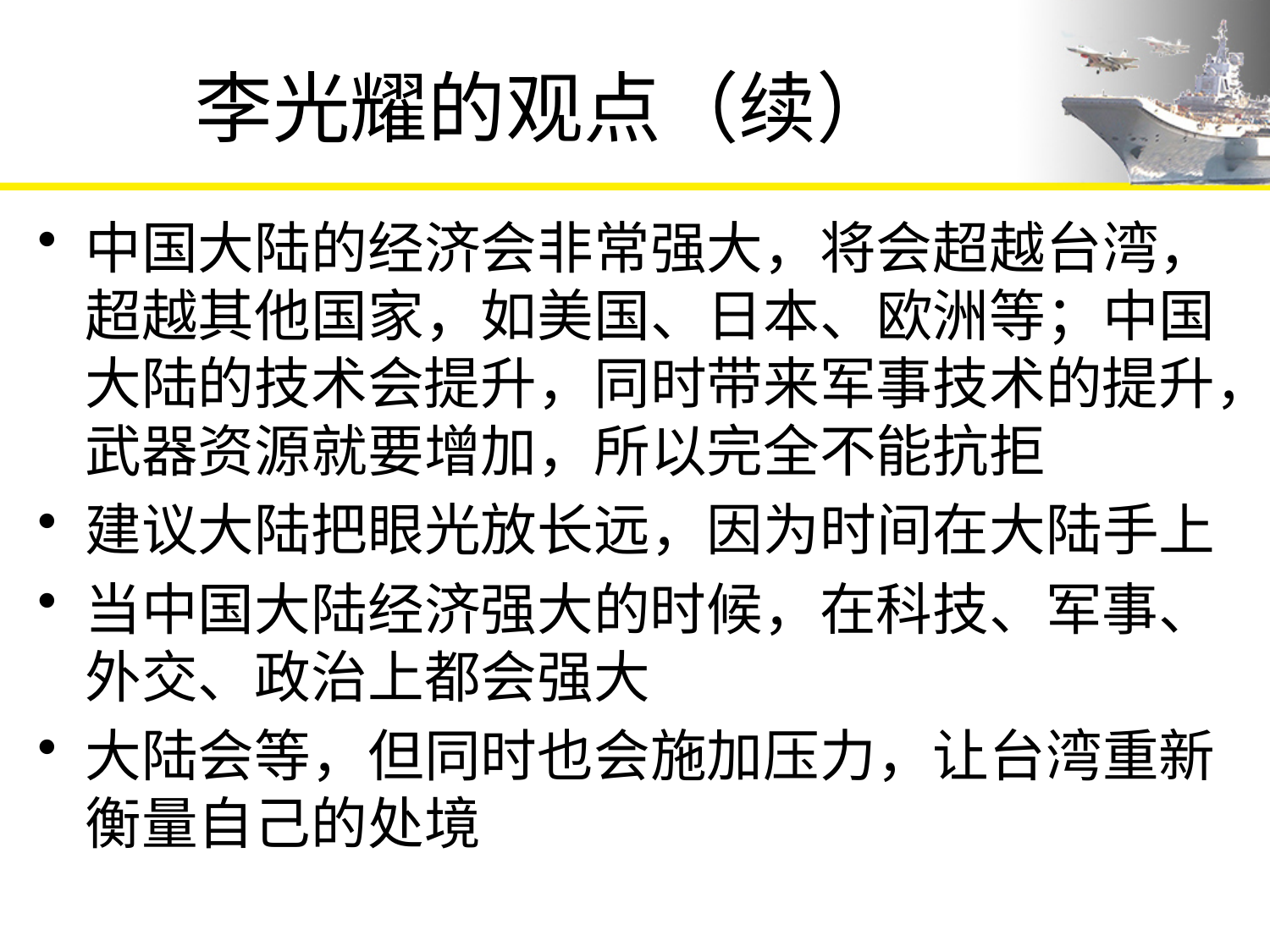

# 李光耀的观点（续）
中国大陆的经济会非常强大，将会超越台湾，超越其他国家，如美国、日本、欧洲等；中国大陆的技术会提升，同时带来军事技术的提升，武器资源就要增加，所以完全不能抗拒
建议大陆把眼光放长远，因为时间在大陆手上
当中国大陆经济强大的时候，在科技、军事、外交、政治上都会强大
大陆会等，但同时也会施加压力，让台湾重新衡量自己的处境